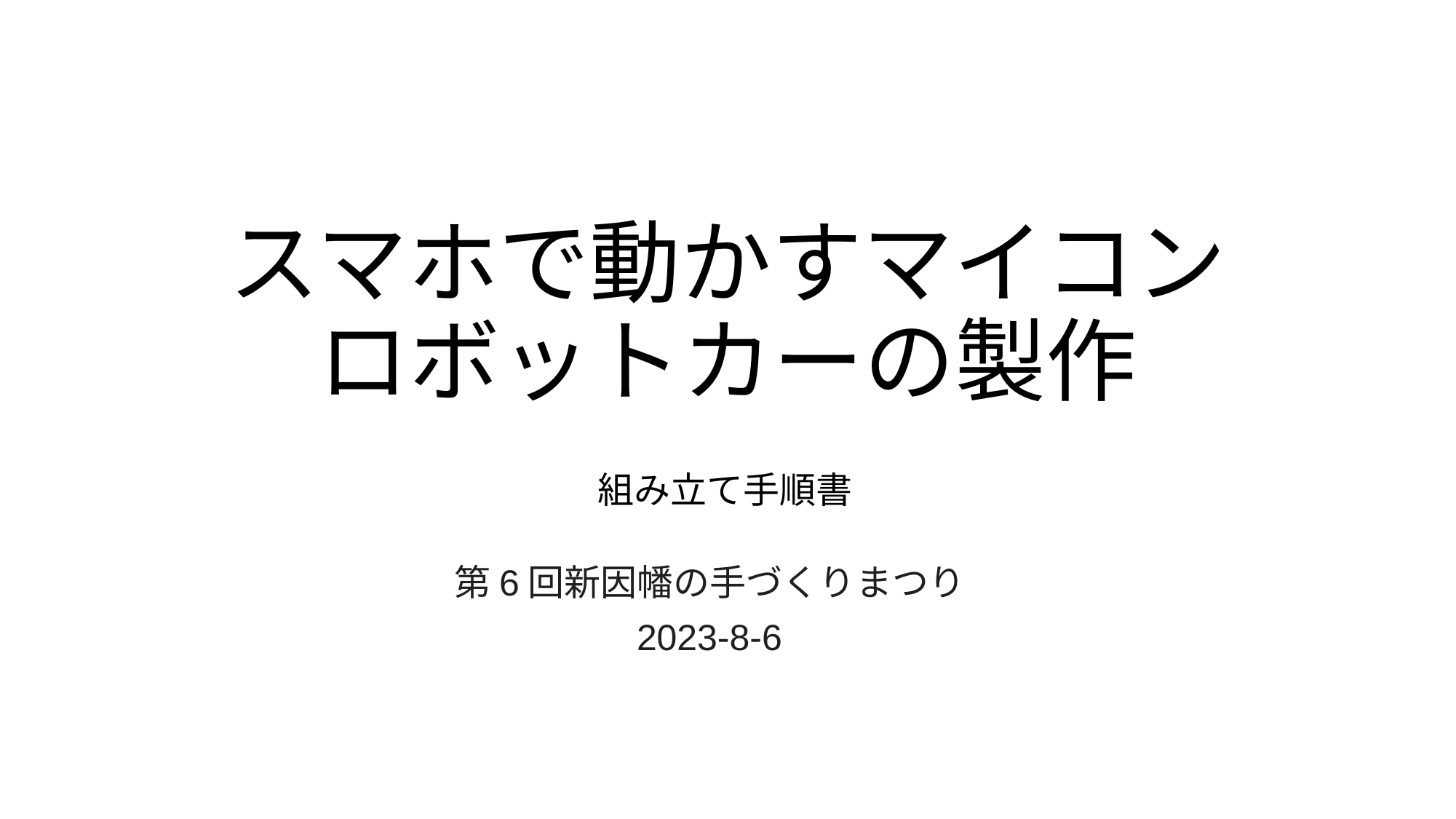

# スマホで動かすマイコンロボットカーの製作
組み立て手順書
第6回新因幡の手づくりまつり
2023-8-6